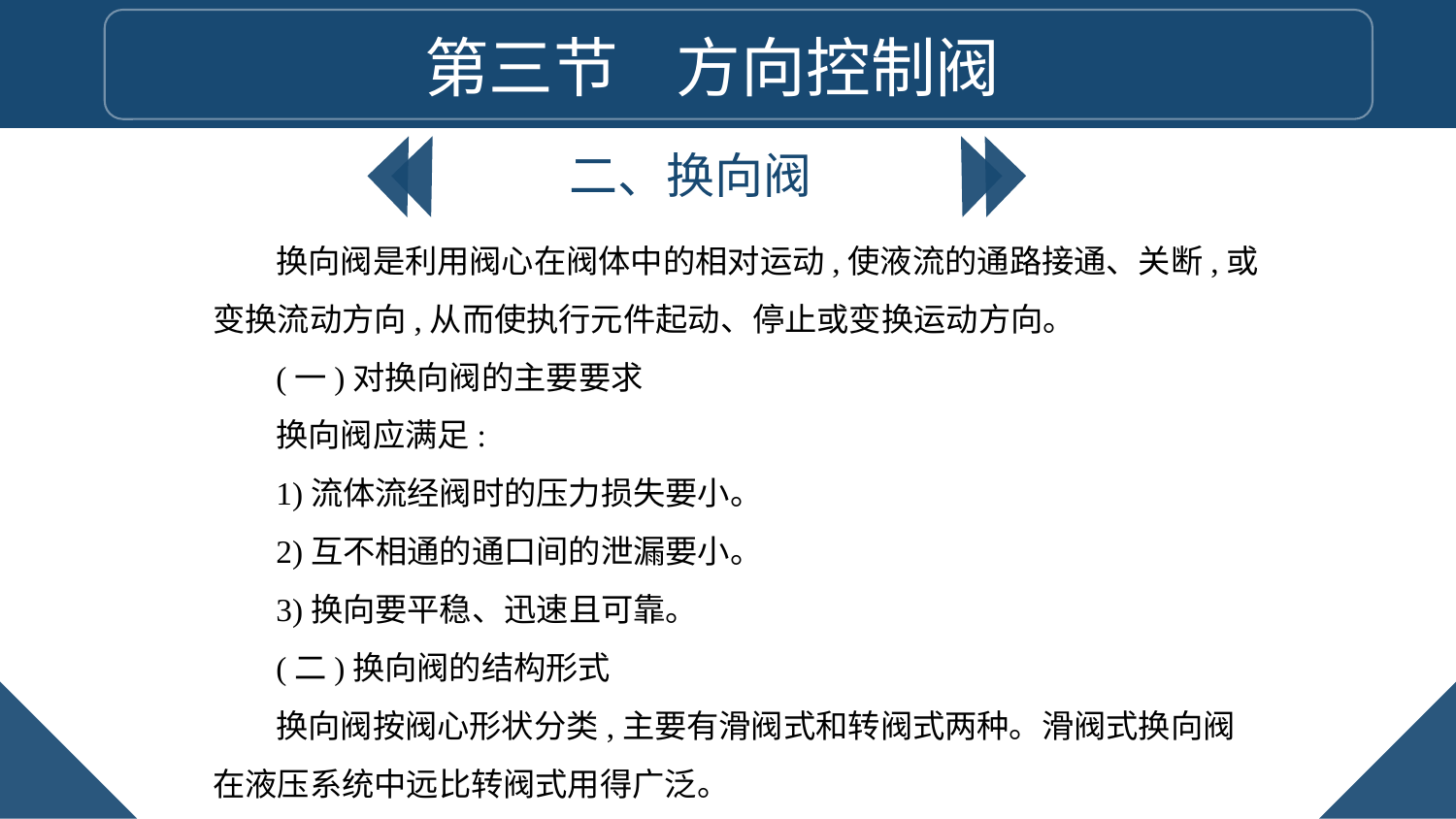

第三节    方向控制阀
二、换向阀

换向阀是利用阀心在阀体中的相对运动,使液流的通路接通、关断,或变换流动方向,从而使执行元件起动、停止或变换运动方向。
(一)对换向阀的主要要求
换向阀应满足:
1)流体流经阀时的压力损失要小。
2)互不相通的通口间的泄漏要小。
3)换向要平稳、迅速且可靠。
(二)换向阀的结构形式
换向阀按阀心形状分类,主要有滑阀式和转阀式两种。滑阀式换向阀在液压系统中远比转阀式用得广泛。